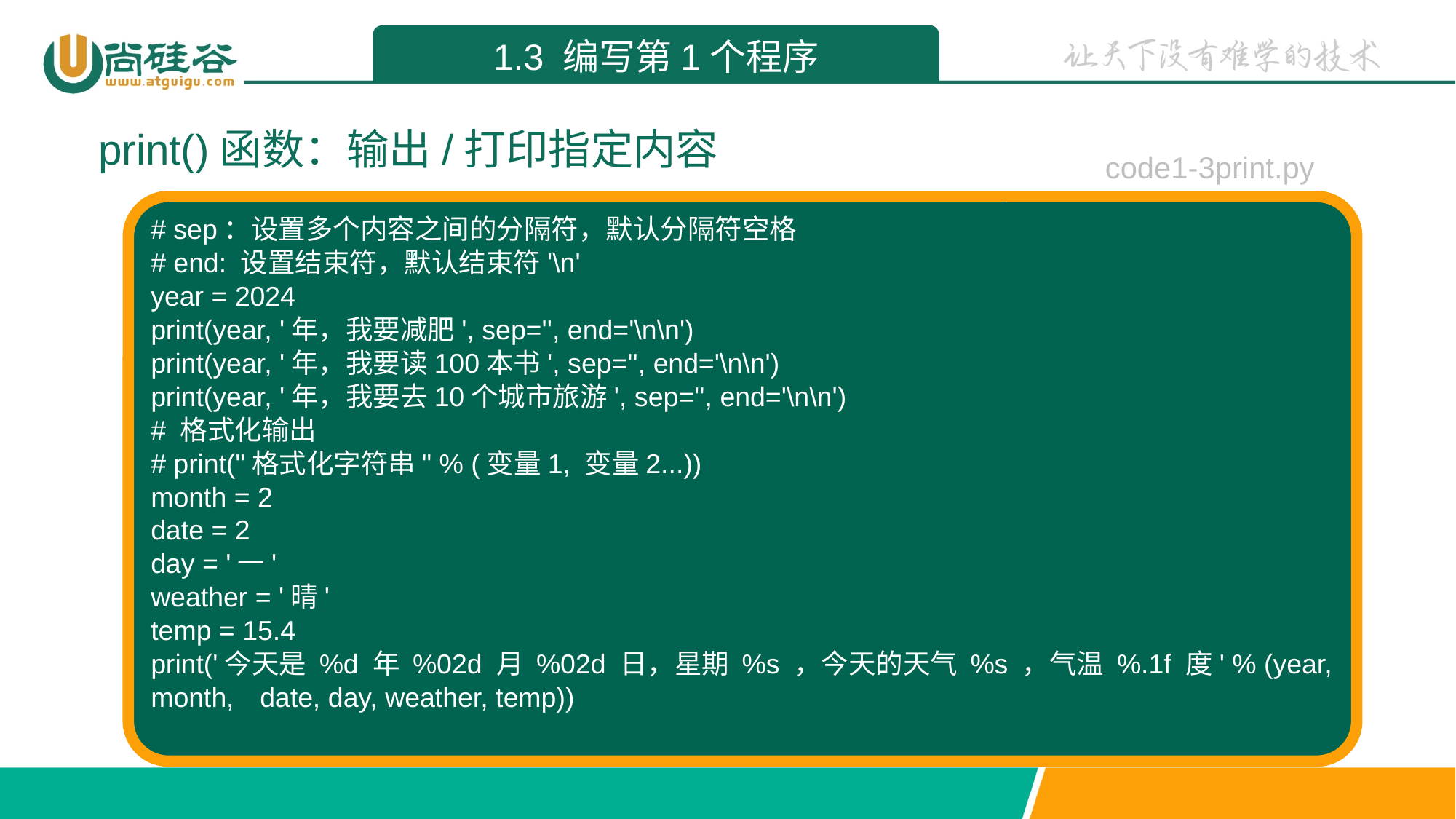

1.3 编写第1个程序
print()函数：输出/打印指定内容
code1-3print.py
# sep：设置多个内容之间的分隔符，默认分隔符空格
# end: 设置结束符，默认结束符'\n'
year = 2024
print(year, '年，我要减肥', sep='', end='\n\n')
print(year, '年，我要读100本书', sep='', end='\n\n')
print(year, '年，我要去10个城市旅游', sep='', end='\n\n')
# 格式化输出
# print("格式化字符串" % (变量1, 变量2...))
month = 2
date = 2
day = '一'
weather = '晴'
temp = 15.4
print('今天是 %d 年 %02d 月 %02d 日，星期 %s ，今天的天气 %s ，气温 %.1f 度' % (year, month, 	date, day, weather, temp))